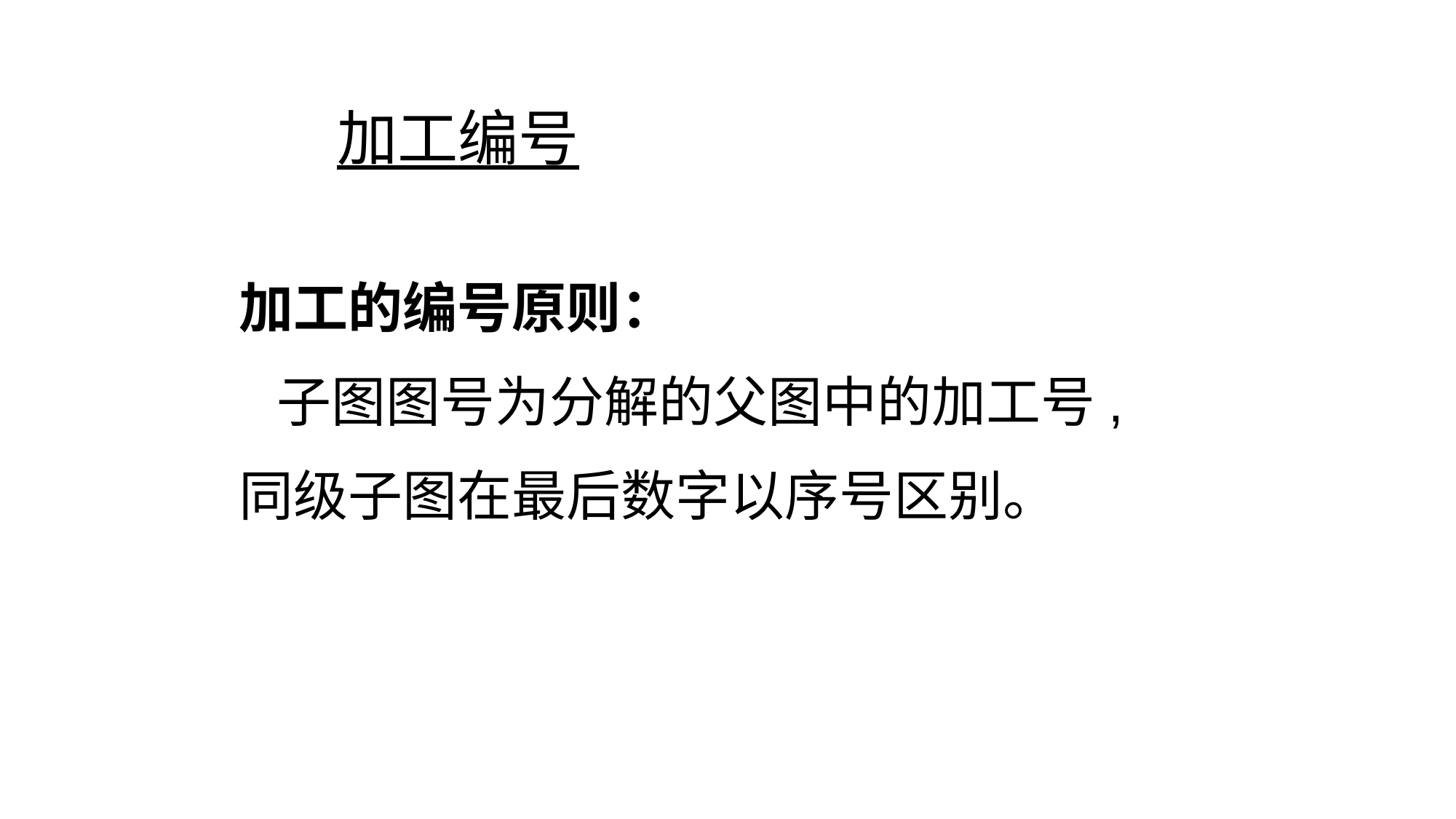

# 加工编号
加工的编号原则：
  子图图号为分解的父图中的加工号,
同级子图在最后数字以序号区别。